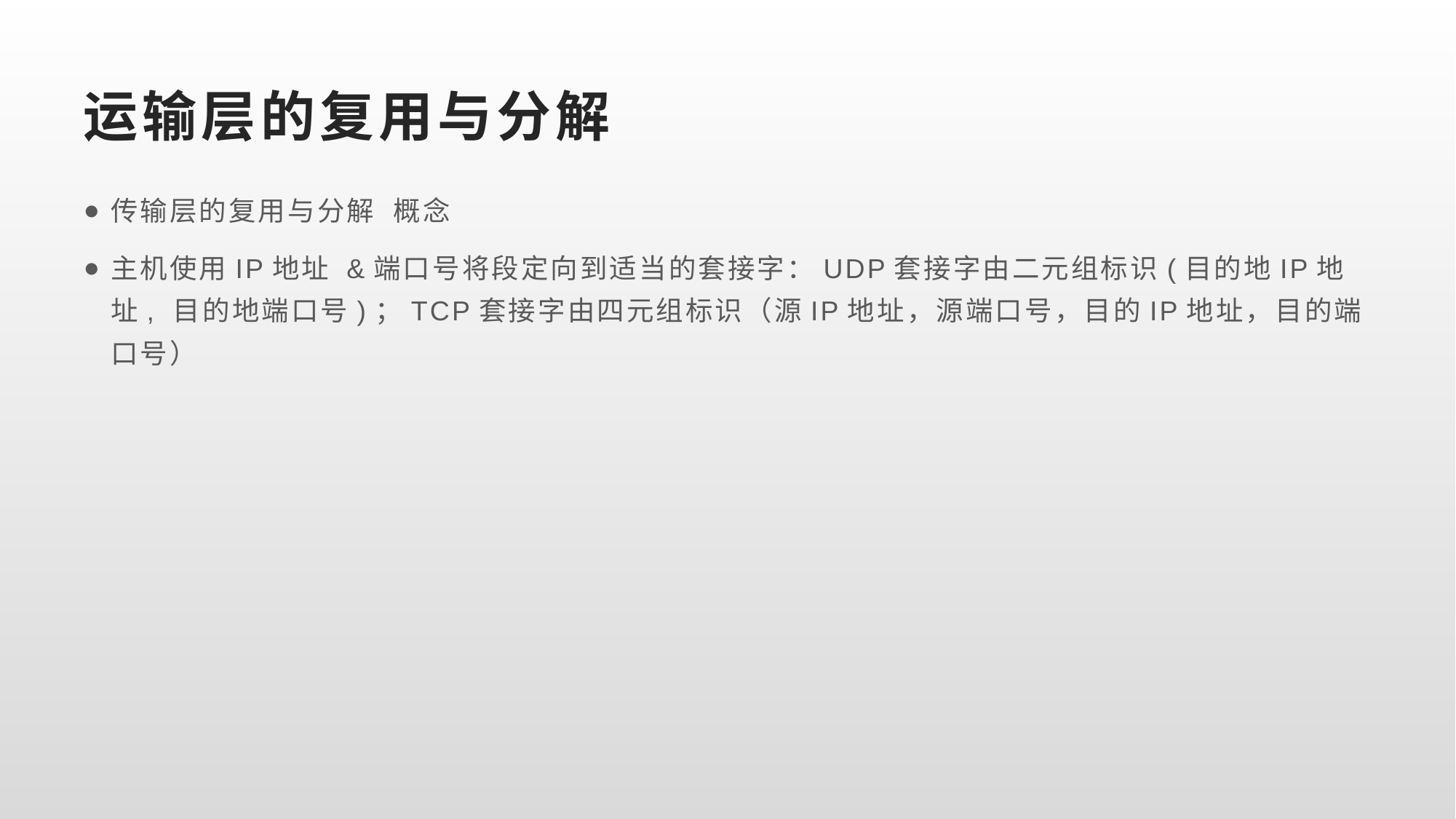

# 运输层的复用与分解
传输层的复用与分解  概念
主机使用IP地址 &端口号将段定向到适当的套接字：UDP套接字由二元组标识(目的地IP地址, 目的地端口号)；TCP套接字由四元组标识（源IP地址，源端口号，目的IP地址，目的端口号）